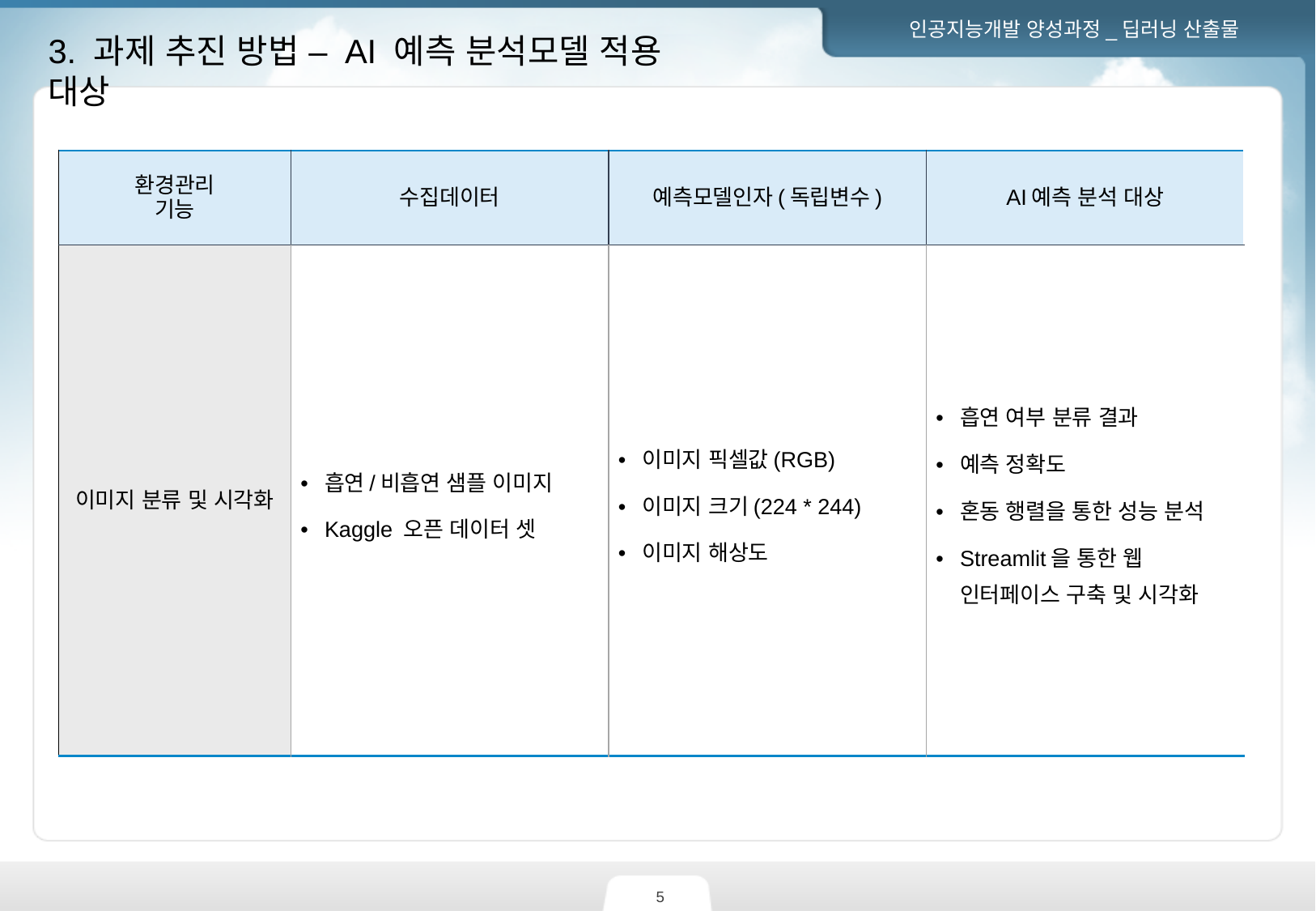

3. 과제 추진 방법 – AI 예측 분석모델 적용 대상
| 환경관리 기능 | 수집데이터 | 예측모델인자(독립변수) | AI예측 분석 대상 |
| --- | --- | --- | --- |
| 이미지 분류 및 시각화 | 흡연/비흡연 샘플 이미지 Kaggle 오픈 데이터 셋 | 이미지 픽셀값(RGB) 이미지 크기(224 \* 244) 이미지 해상도 | 흡연 여부 분류 결과 예측 정확도 혼동 행렬을 통한 성능 분석 Streamlit을 통한 웹 인터페이스 구축 및 시각화 |